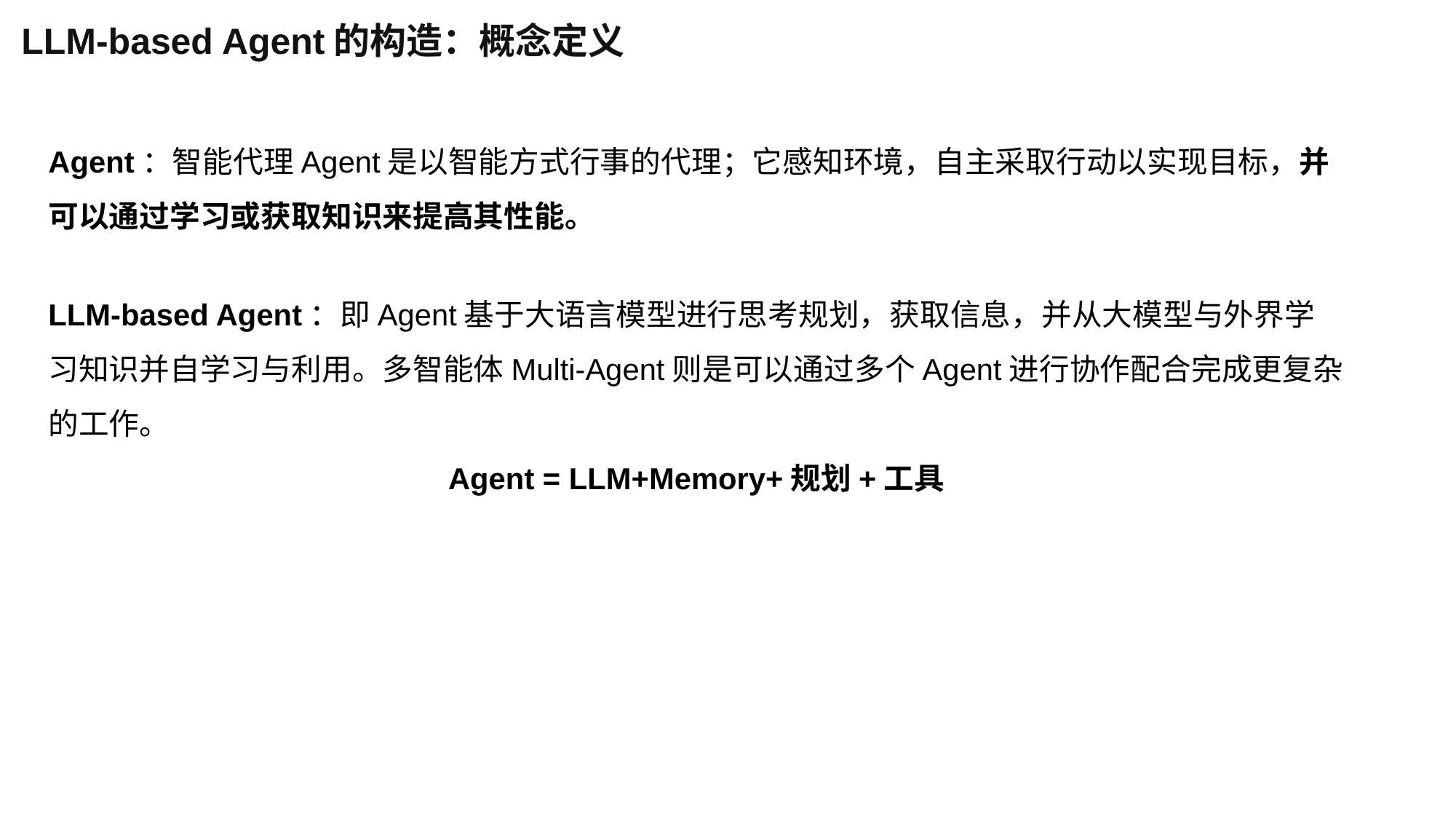

LLM-based Agent的构造：概念定义
Agent：智能代理Agent是以智能方式行事的代理；它感知环境，自主采取行动以实现目标，并可以通过学习或获取知识来提高其性能。

LLM-based Agent：即Agent基于大语言模型进行思考规划，获取信息，并从大模型与外界学习知识并自学习与利用。多智能体Multi-Agent则是可以通过多个Agent进行协作配合完成更复杂的工作。
Agent = LLM+Memory+规划+工具